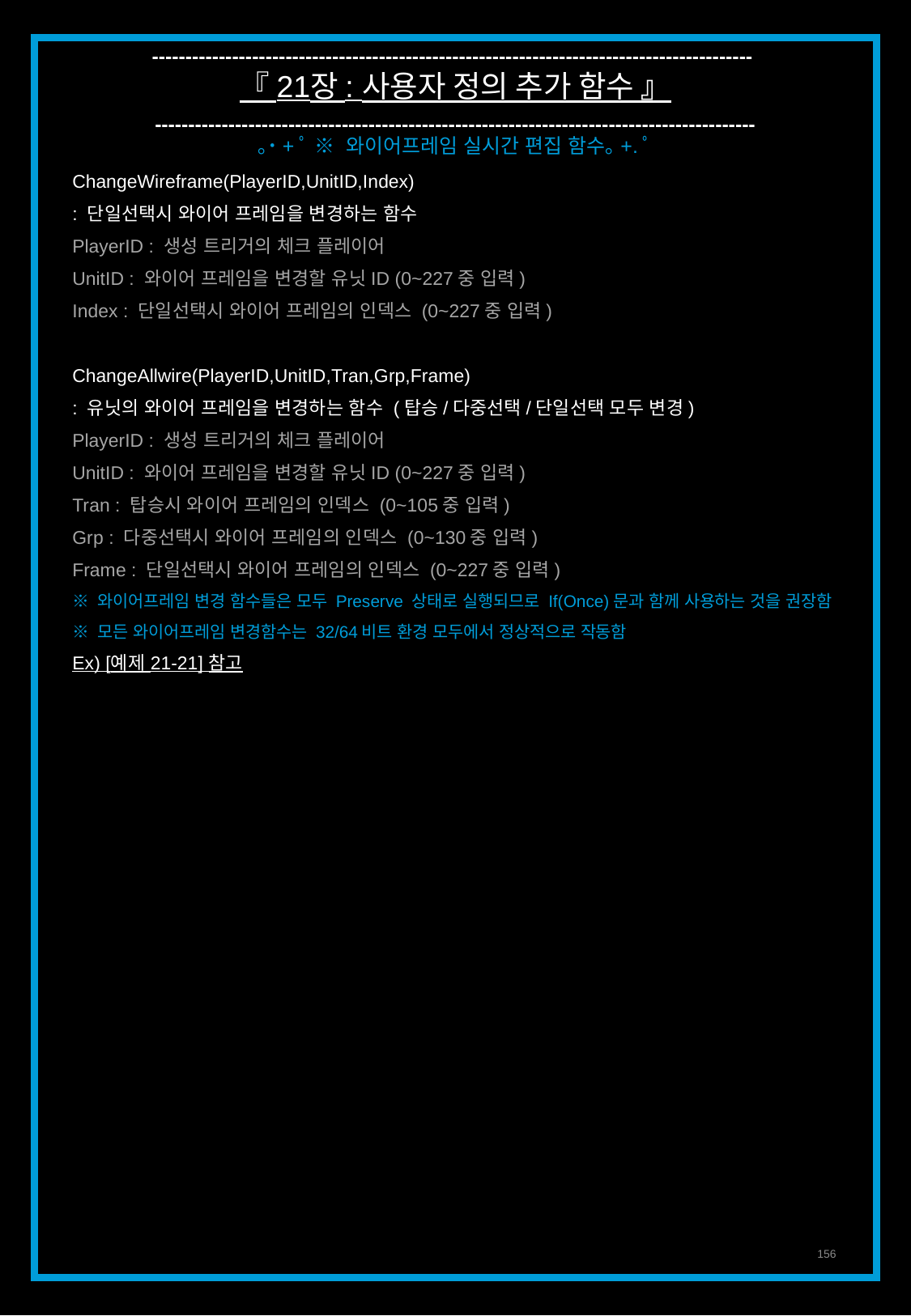

------------------------------------------------------------------------------------------
『 21장 : 사용자 정의 추가 함수 』
------------------------------------------------------------------------------------------

｡˙+ﾟ ※  와이어프레임 실시간 편집 함수｡+.ﾟ
ChangeWireframe(PlayerID,UnitID,Index)
: 단일선택시 와이어 프레임을 변경하는 함수
PlayerID : 생성 트리거의 체크 플레이어
UnitID : 와이어 프레임을 변경할 유닛ID (0~227중 입력)
Index : 단일선택시 와이어 프레임의 인덱스 (0~227중 입력)

ChangeAllwire(PlayerID,UnitID,Tran,Grp,Frame)
: 유닛의 와이어 프레임을 변경하는 함수 (탑승/다중선택/단일선택 모두 변경)
PlayerID : 생성 트리거의 체크 플레이어
UnitID : 와이어 프레임을 변경할 유닛ID (0~227중 입력)
Tran : 탑승시 와이어 프레임의 인덱스 (0~105중 입력)
Grp : 다중선택시 와이어 프레임의 인덱스 (0~130중 입력)
Frame : 단일선택시 와이어 프레임의 인덱스 (0~227중 입력)
※ 와이어프레임 변경 함수들은 모두 Preserve 상태로 실행되므로 If(Once)문과 함께 사용하는 것을 권장함
※ 모든 와이어프레임 변경함수는 32/64비트 환경 모두에서 정상적으로 작동함
Ex) [예제 21-21] 참고
156